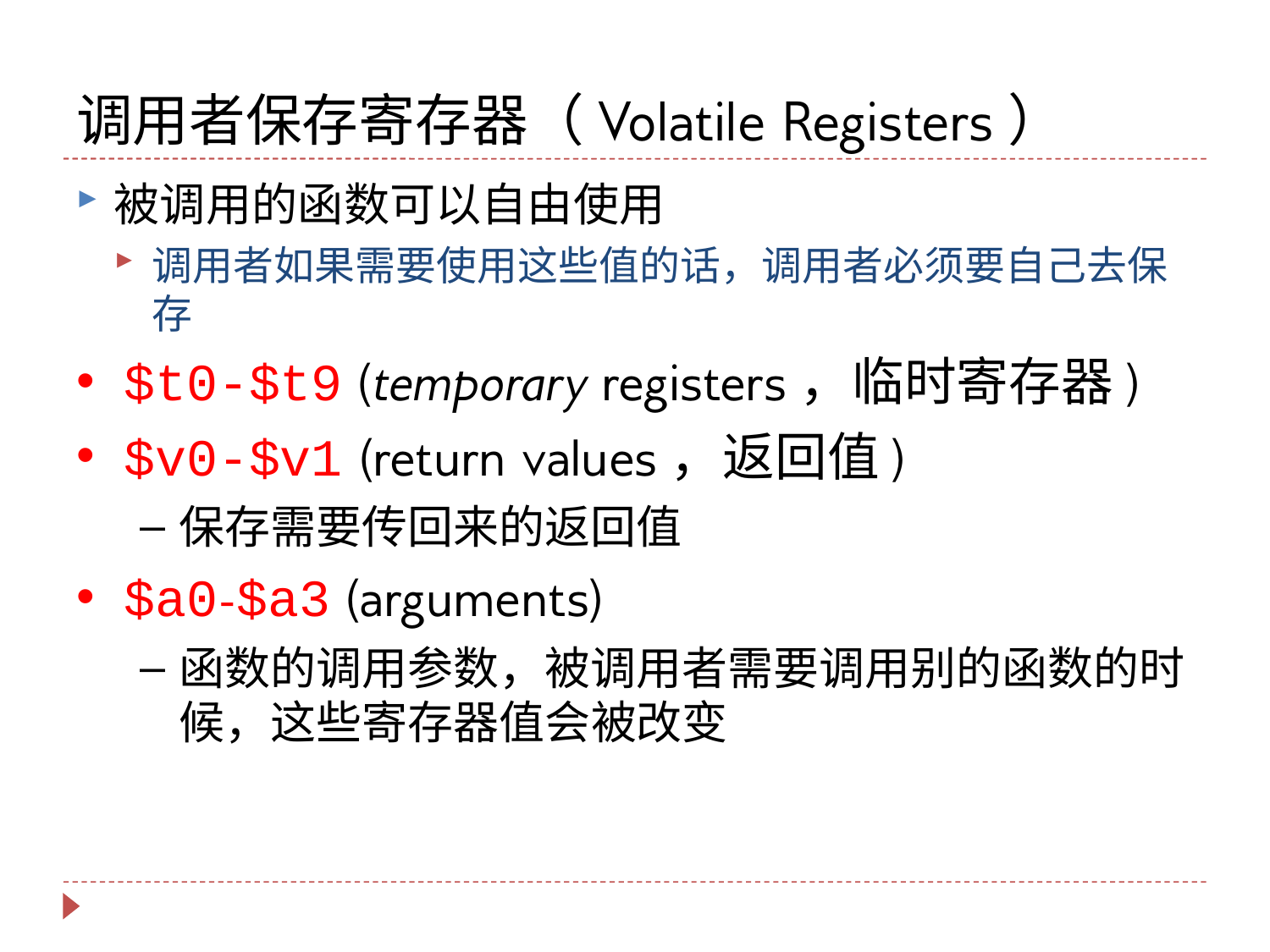

# 调用者保存寄存器（Volatile Registers）
被调用的函数可以自由使用
调用者如果需要使用这些值的话，调用者必须要自己去保存
$t0-$t9 (temporary registers，临时寄存器)
$v0-$v1 (return values，返回值)
保存需要传回来的返回值
$a0-$a3 (arguments)
函数的调用参数，被调用者需要调用别的函数的时候，这些寄存器值会被改变